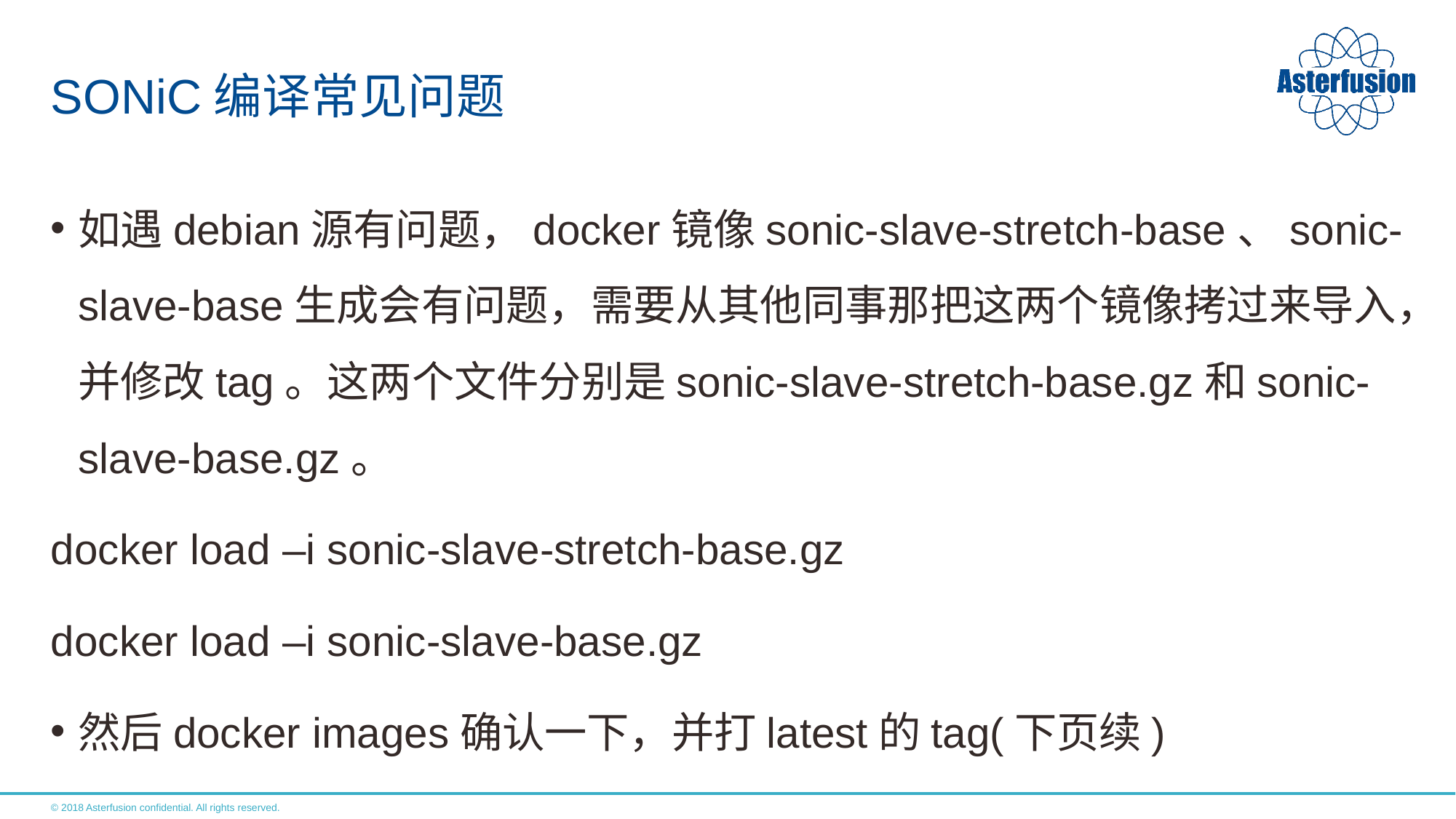

# SONiC编译常见问题
如遇debian源有问题，docker镜像sonic-slave-stretch-base、sonic-slave-base生成会有问题，需要从其他同事那把这两个镜像拷过来导入，并修改tag。这两个文件分别是sonic-slave-stretch-base.gz和sonic-slave-base.gz。
docker load –i sonic-slave-stretch-base.gz
docker load –i sonic-slave-base.gz
然后docker images确认一下，并打latest的tag(下页续)
6